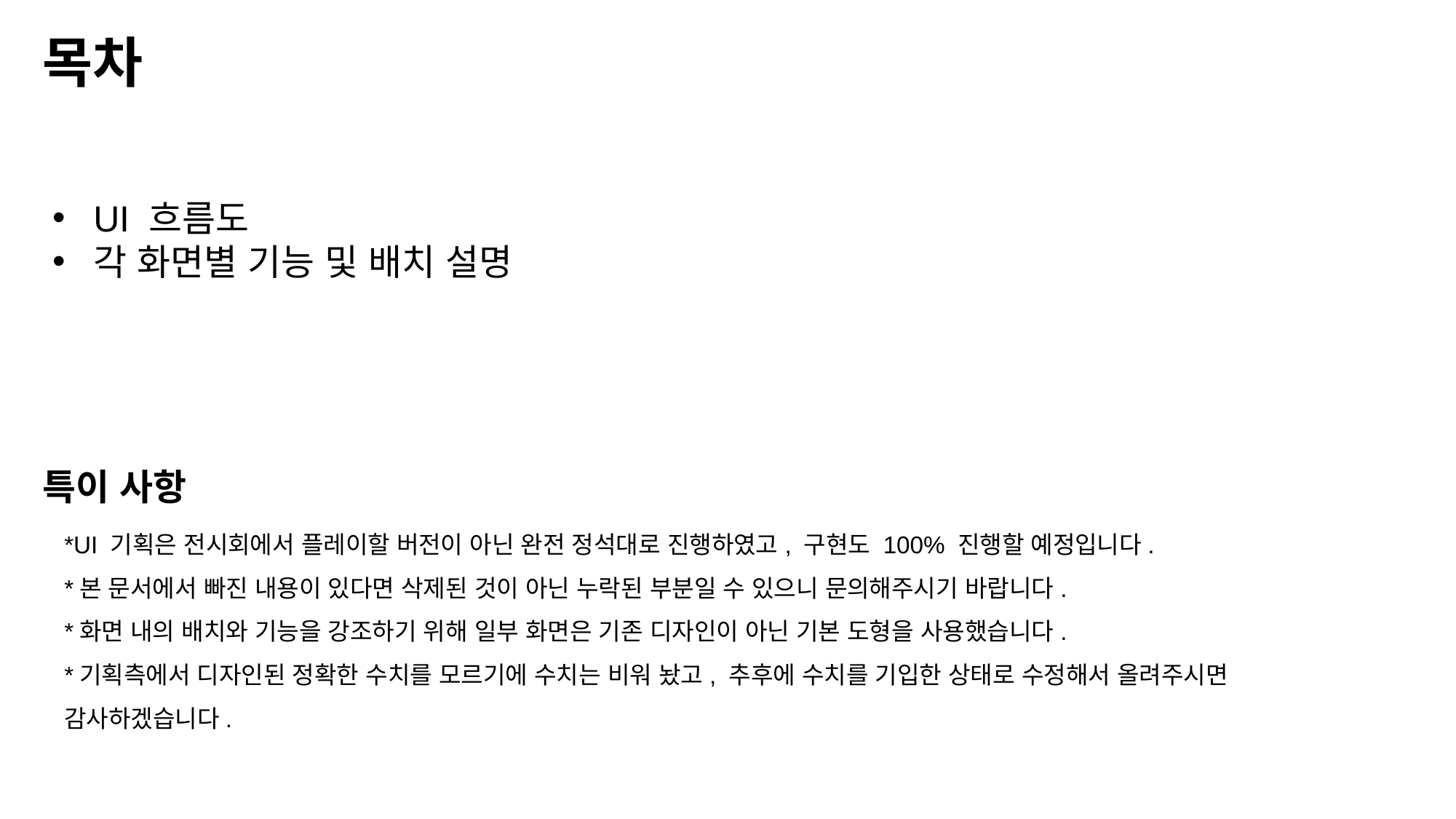

목차
UI 흐름도
각 화면별 기능 및 배치 설명
특이 사항
*UI 기획은 전시회에서 플레이할 버전이 아닌 완전 정석대로 진행하였고, 구현도 100% 진행할 예정입니다.
*본 문서에서 빠진 내용이 있다면 삭제된 것이 아닌 누락된 부분일 수 있으니 문의해주시기 바랍니다.
*화면 내의 배치와 기능을 강조하기 위해 일부 화면은 기존 디자인이 아닌 기본 도형을 사용했습니다.
*기획측에서 디자인된 정확한 수치를 모르기에 수치는 비워 놨고, 추후에 수치를 기입한 상태로 수정해서 올려주시면 감사하겠습니다.